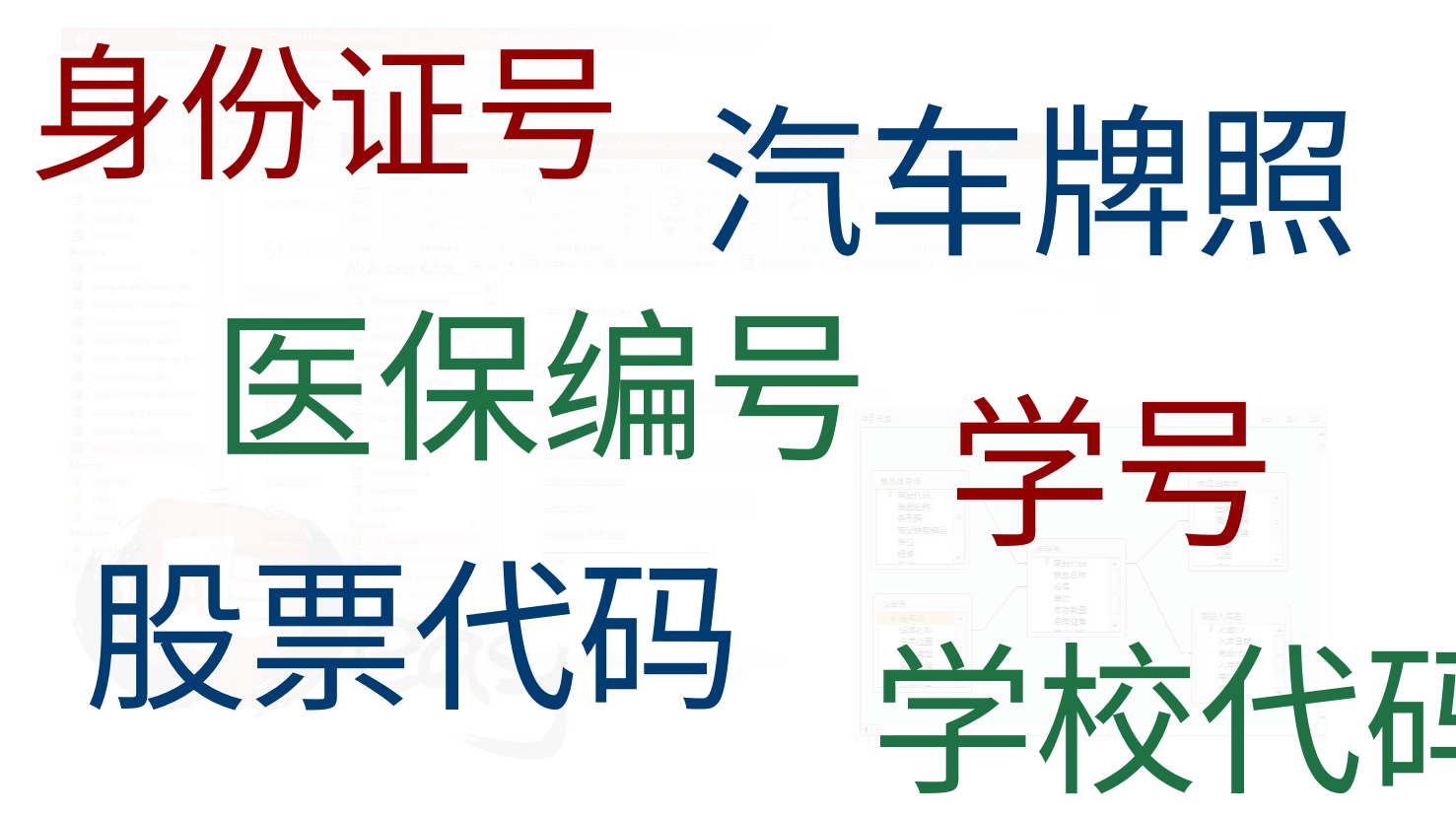

身份证号
汽车牌照
医保编号
# 学号
股票代码
学校代码